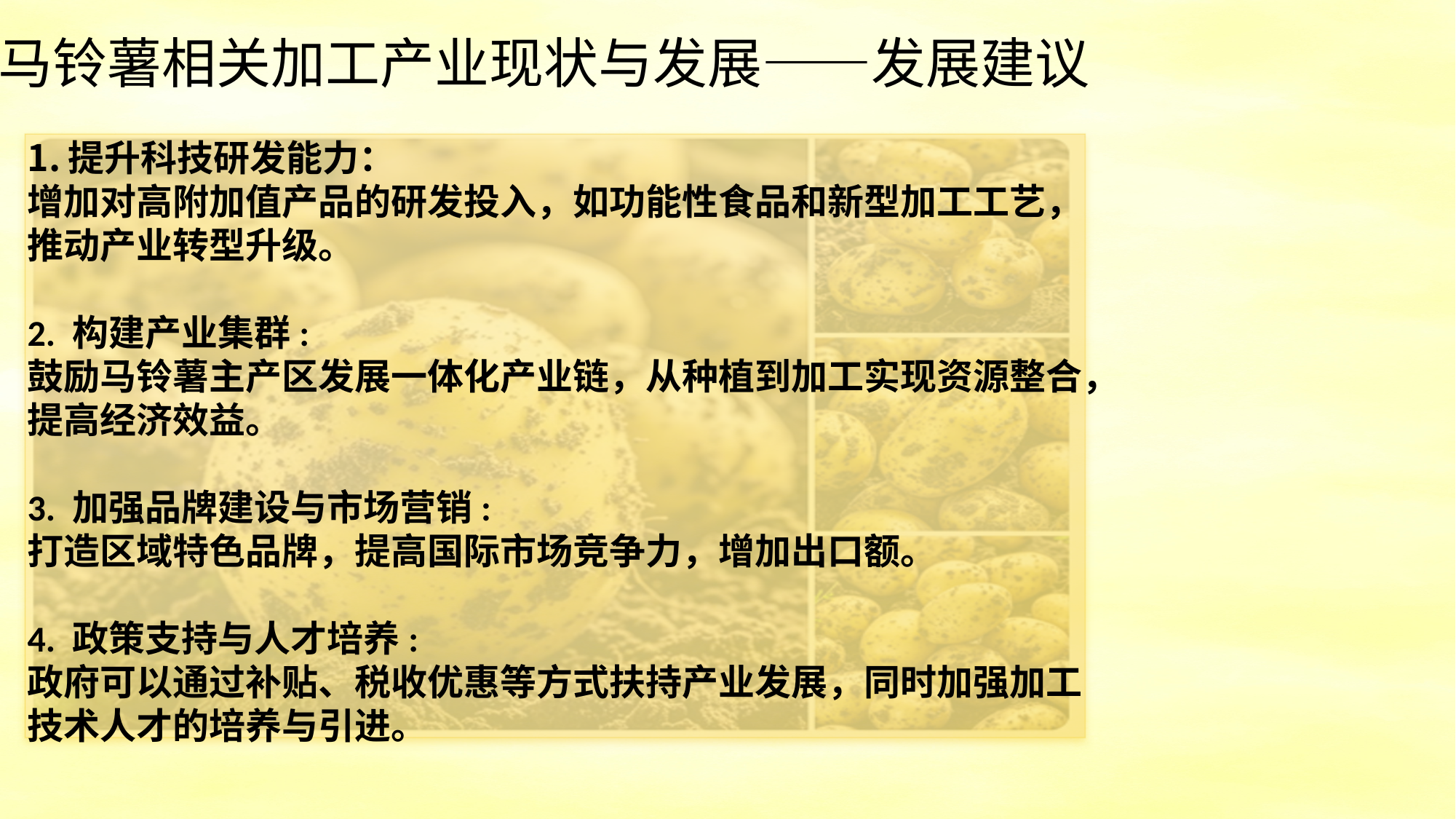

马铃薯相关加工产业现状与发展——发展建议
提升科技研发能力：
增加对高附加值产品的研发投入，如功能性食品和新型加工工艺，推动产业转型升级。

2. 构建产业集群:
鼓励马铃薯主产区发展一体化产业链，从种植到加工实现资源整合，提高经济效益。

3. 加强品牌建设与市场营销:
打造区域特色品牌，提高国际市场竞争力，增加出口额。

4. 政策支持与人才培养:
政府可以通过补贴、税收优惠等方式扶持产业发展，同时加强加工技术人才的培养与引进。